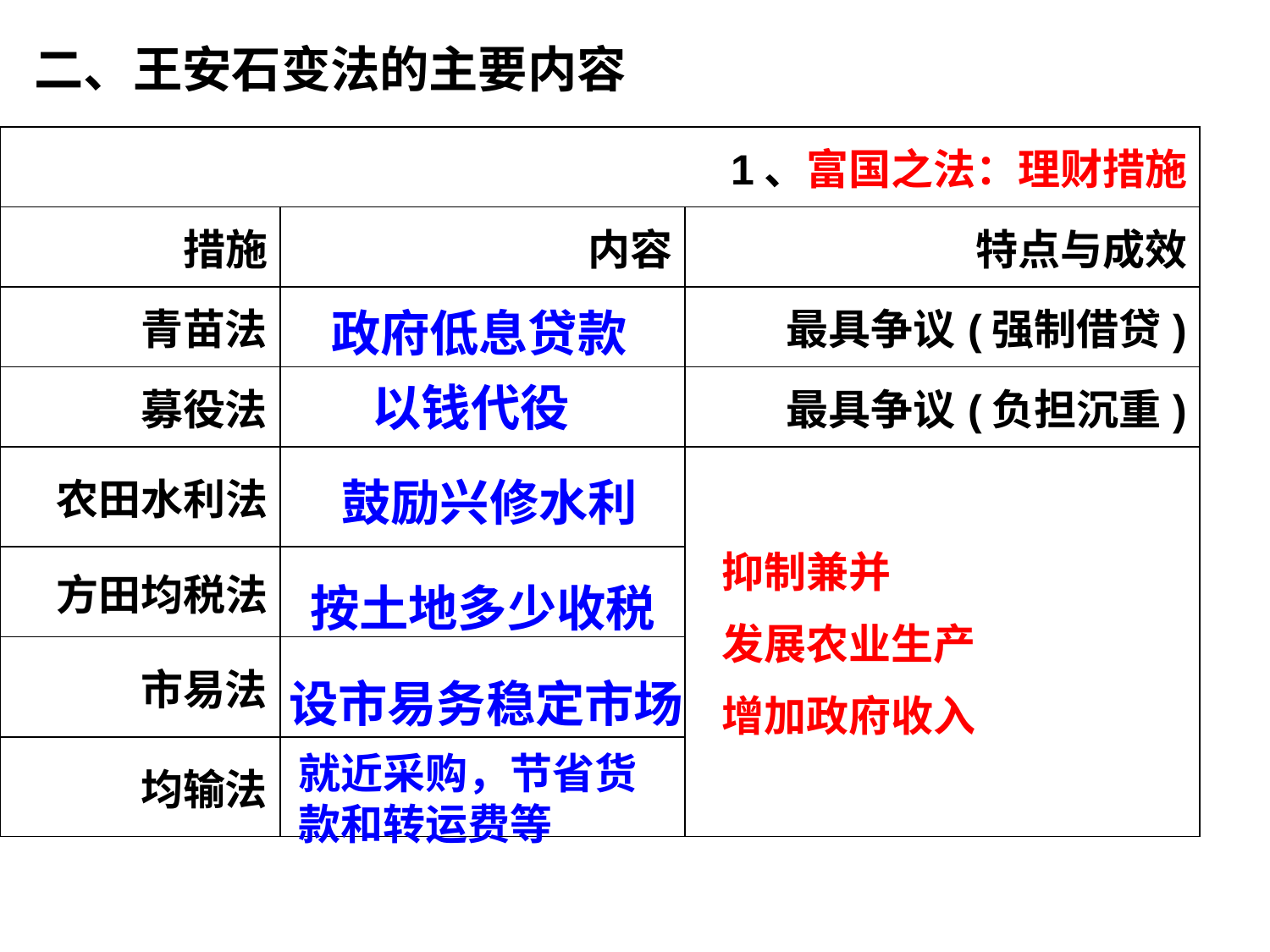

二、王安石变法的主要内容

| 1、富国之法：理财措施 |  |  |
| --- | --- | --- |
| 措施 | 内容 | 特点与成效 |
| 青苗法 |  | 最具争议(强制借贷) |
| 募役法 |  | 最具争议(负担沉重) |
| 农田水利法 |  |  |
| 方田均税法 |  |  |
| 市易法 |  |  |
| 均输法 |  |  |
政府低息贷款
以钱代役
鼓励兴修水利
抑制兼并
发展农业生产
增加政府收入
按土地多少收税
设市易务稳定市场
就近采购，节省货款和转运费等